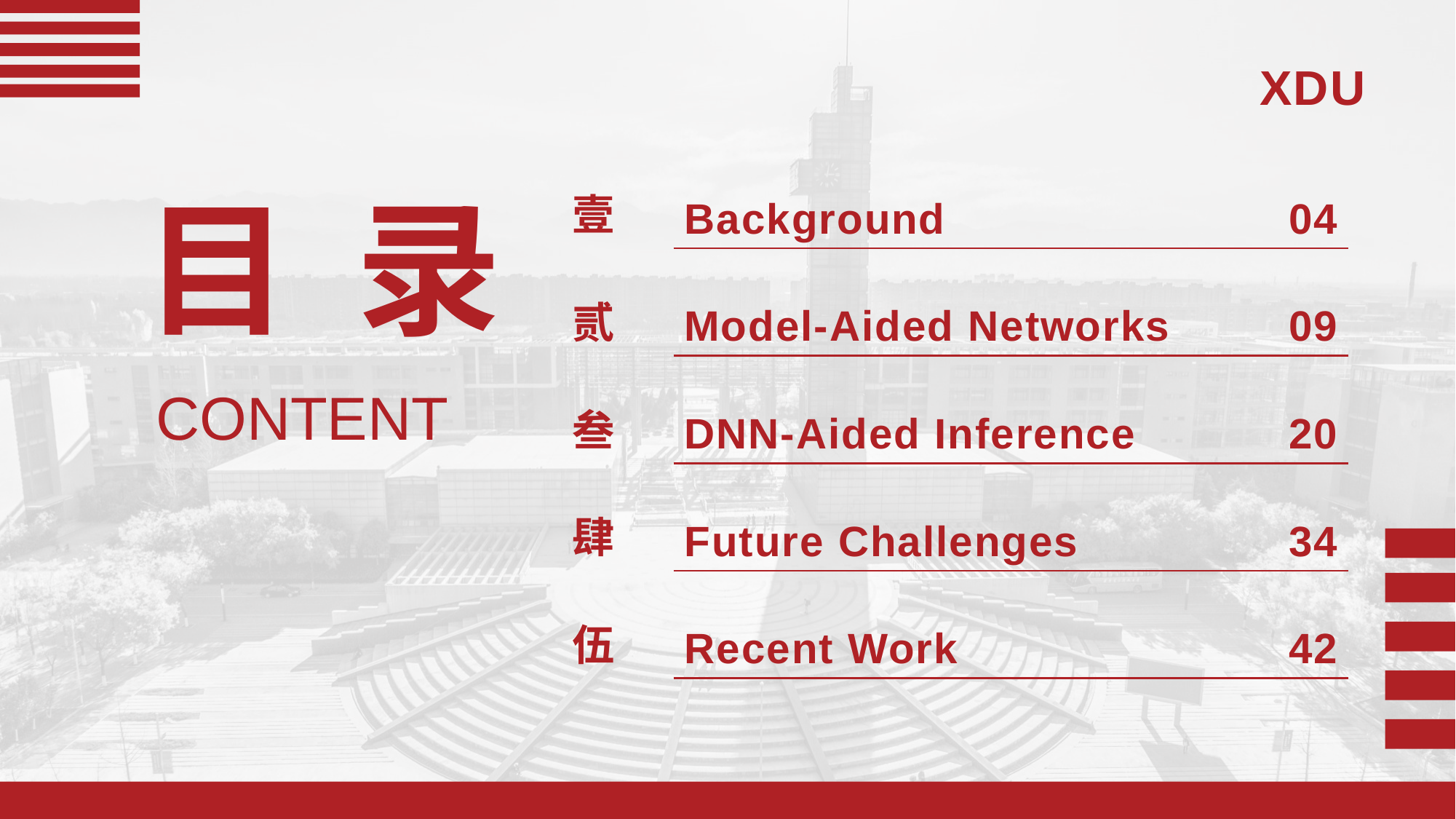

| 壹 | Background | 04 |
| --- | --- | --- |
| 贰 | Model-Aided Networks | 09 |
| 叁 | DNN-Aided Inference | 20 |
| 肆 | Future Challenges | 34 |
| 伍 | Recent Work | 42 |
目  录
CONTENT